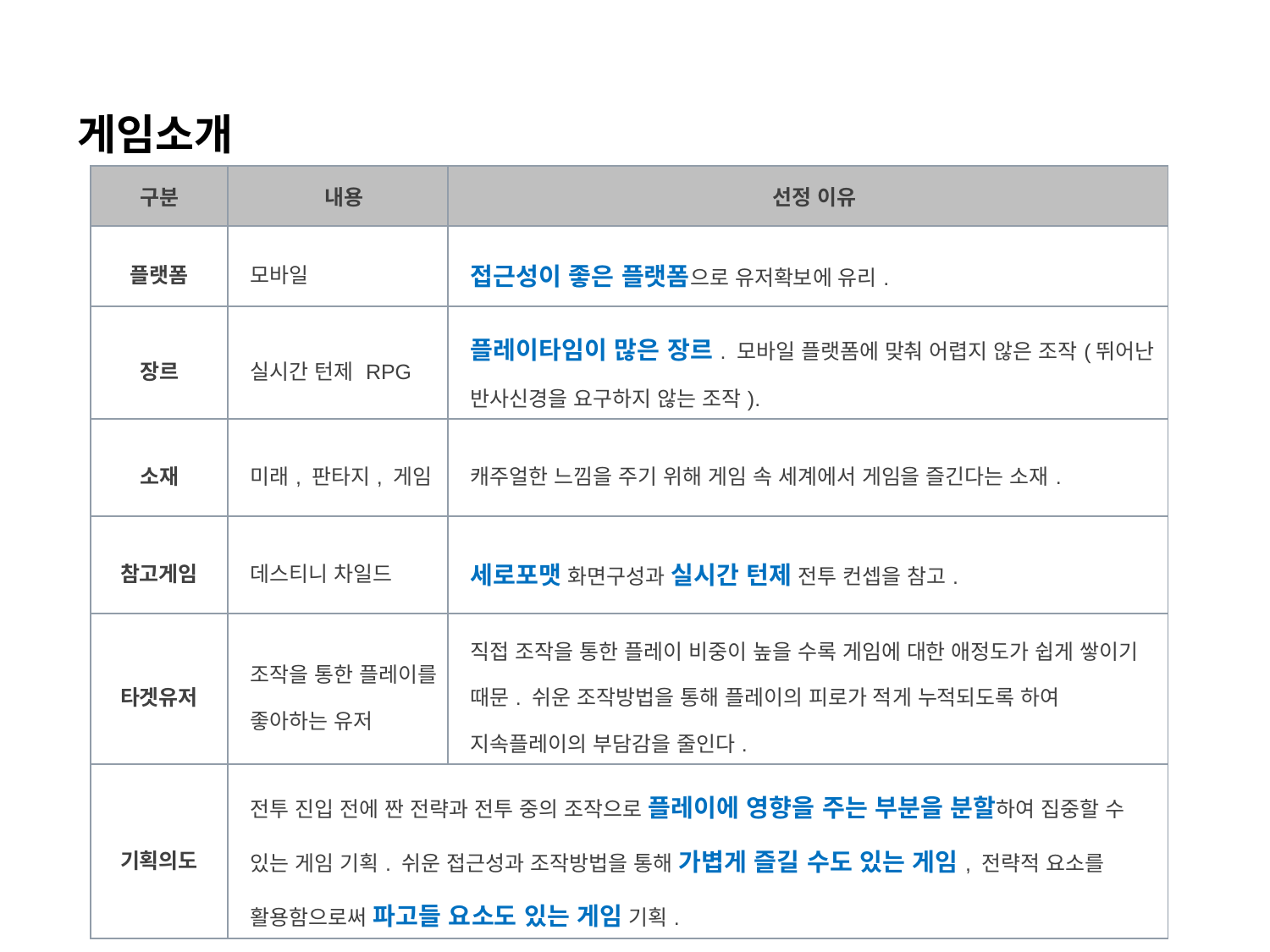

게임소개
| 구분 | 내용 | 선정 이유 |
| --- | --- | --- |
| 플랫폼 | 모바일 | 접근성이 좋은 플랫폼으로 유저확보에 유리. |
| 장르 | 실시간 턴제 RPG | 플레이타임이 많은 장르. 모바일 플랫폼에 맞춰 어렵지 않은 조작(뛰어난 반사신경을 요구하지 않는 조작). |
| 소재 | 미래, 판타지, 게임 | 캐주얼한 느낌을 주기 위해 게임 속 세계에서 게임을 즐긴다는 소재. |
| 참고게임 | 데스티니 차일드 | 세로포맷 화면구성과 실시간 턴제 전투 컨셉을 참고. |
| 타겟유저 | 조작을 통한 플레이를 좋아하는 유저 | 직접 조작을 통한 플레이 비중이 높을 수록 게임에 대한 애정도가 쉽게 쌓이기 때문. 쉬운 조작방법을 통해 플레이의 피로가 적게 누적되도록 하여 지속플레이의 부담감을 줄인다. |
| 기획의도 | 전투 진입 전에 짠 전략과 전투 중의 조작으로 플레이에 영향을 주는 부분을 분할하여 집중할 수 있는 게임 기획. 쉬운 접근성과 조작방법을 통해 가볍게 즐길 수도 있는 게임, 전략적 요소를 활용함으로써 파고들 요소도 있는 게임 기획. |  |